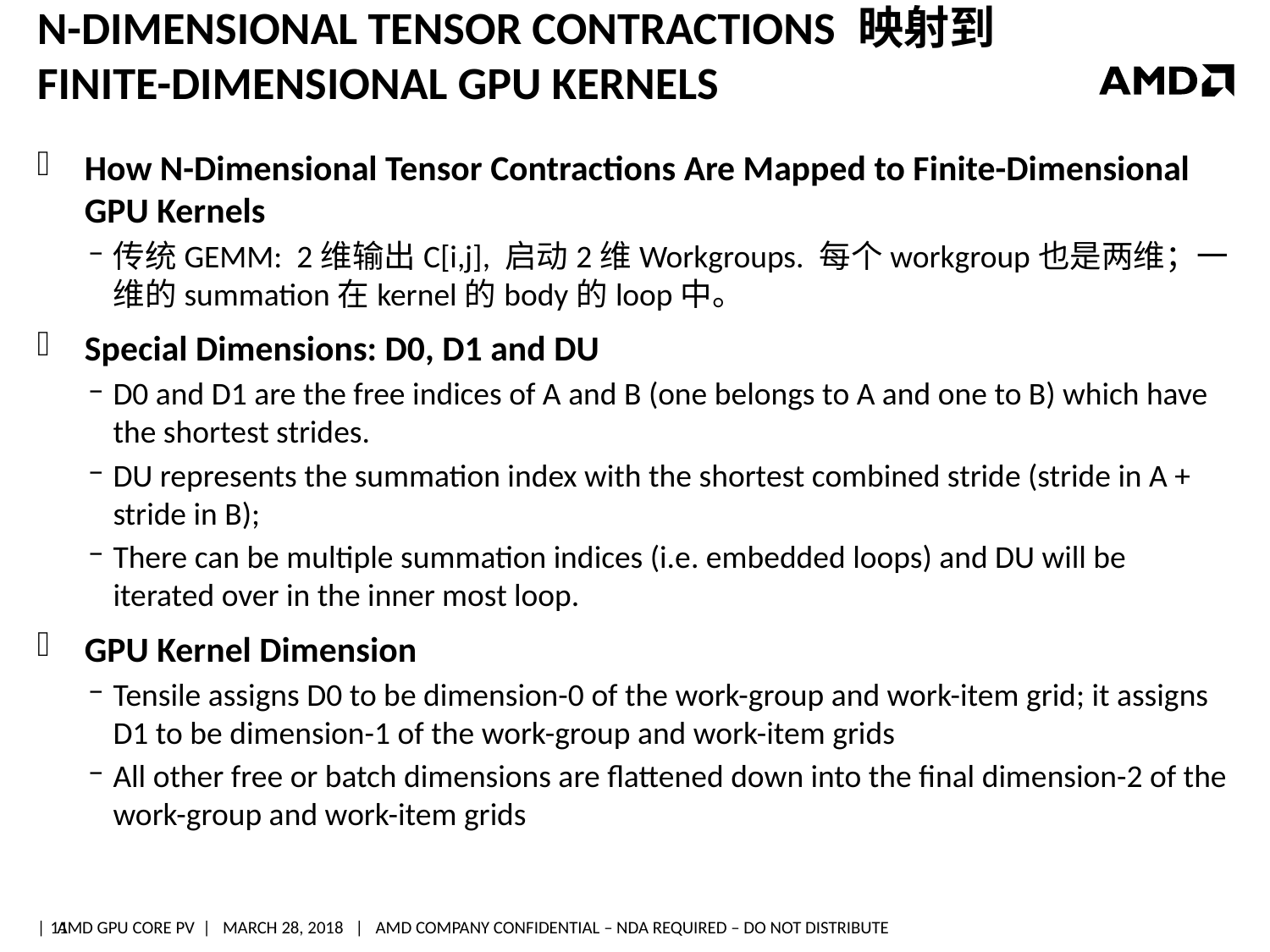

# N-Dimensional Tensor Contractions 映射到 Finite-Dimensional GPU Kernels
How N-Dimensional Tensor Contractions Are Mapped to Finite-Dimensional GPU Kernels
传统GEMM:  2维输出C[i,j], 启动2维Workgroups. 每个workgroup也是两维；一维的summation在kernel的body的loop中。
Special Dimensions: D0, D1 and DU
D0 and D1 are the free indices of A and B (one belongs to A and one to B) which have the shortest strides.
DU represents the summation index with the shortest combined stride (stride in A + stride in B);
There can be multiple summation indices (i.e. embedded loops) and DU will be iterated over in the inner most loop.
GPU Kernel Dimension
Tensile assigns D0 to be dimension-0 of the work-group and work-item grid; it assigns D1 to be dimension-1 of the work-group and work-item grids
All other free or batch dimensions are flattened down into the final dimension-2 of the work-group and work-item grids